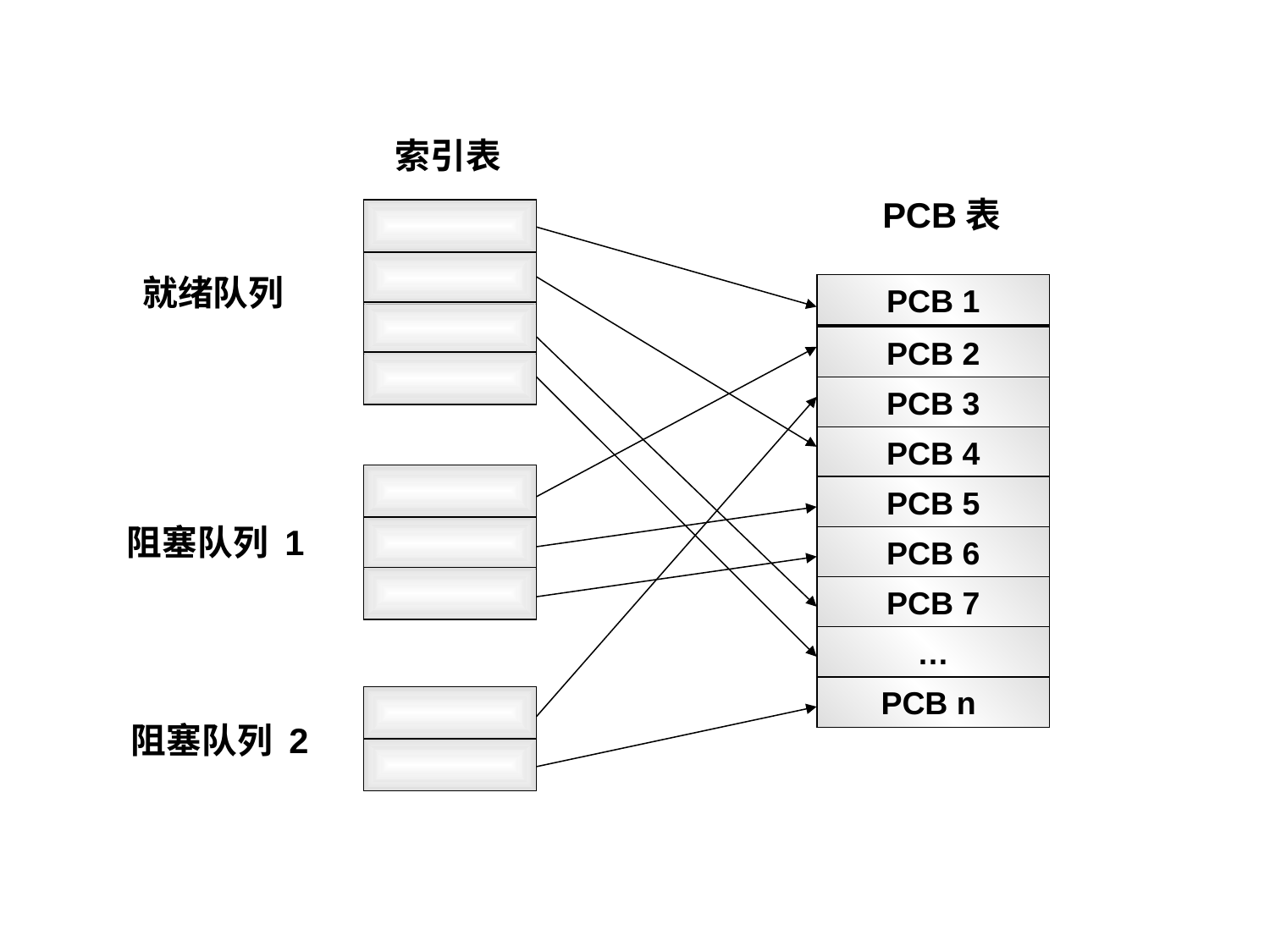

#
索引表
PCB表

就绪队列
PCB 1

PCB 2

PCB 3

PCB 4

PCB 5

阻塞队列 1

PCB 6

PCB 7
…
PCB n

阻塞队列 2